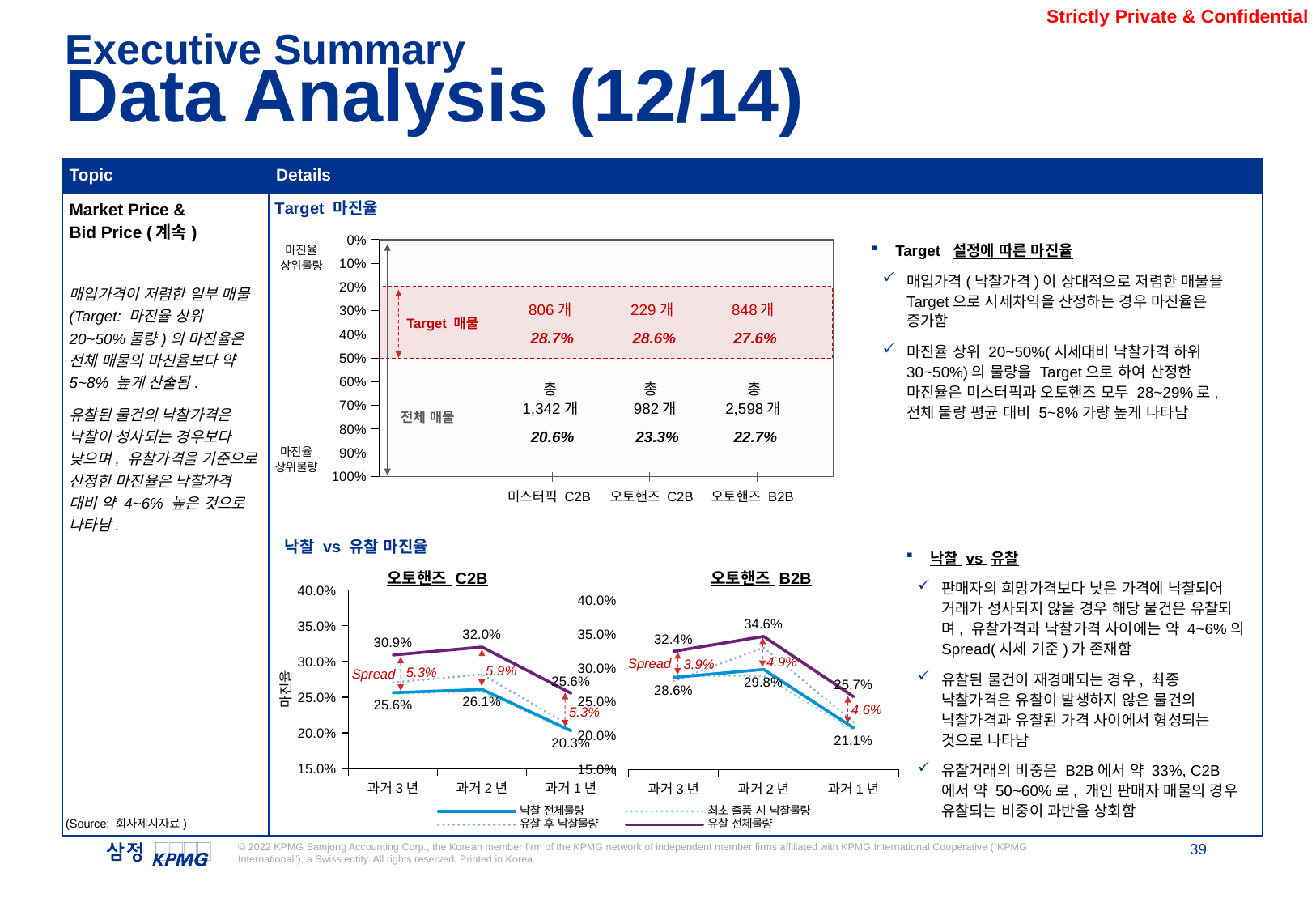

Executive Summary
Data Analysis (12/14)
| Topic | Details |
| --- | --- |
| Market Price & Bid Price (계속) 매입가격이 저렴한 일부 매물(Target: 마진율 상위 20~50%물량)의 마진율은 전체 매물의 마진율보다 약 5~8% 높게 산출됨. 유찰된 물건의 낙찰가격은 낙찰이 성사되는 경우보다 낮으며, 유찰가격을 기준으로 산정한 마진율은 낙찰가격 대비 약 4~6% 높은 것으로 나타남. |  |

### Chart: Target 마진율

| Category | 미스터픽 C2B |
|---|---|
|  | 0.12029416383930505 |
마진율
Target  설정에 따른 마진율
매입가격(낙찰가격)이 상대적으로 저렴한 매물을 Target으로 시세차익을 산정하는 경우 마진율은 증가함
마진율 상위 20~50%(시세대비 낙찰가격 하위 30~50%)의 물량을 Target으로 하여 산정한 마진율은 미스터픽과 오토핸즈 모두 28~29%로, 전체 물량 평균 대비 5~8%가량 높게 나타남
상위물량
806개
28.7%
229개
28.6%
848개
27.6%
Target 매물
총
총
총
1,342개
20.6%
982개
23.3%
2,598개
22.7%
전체 매물
마진율
상위물량
미스터픽 C2B
오토핸즈 C2B
오토핸즈 B2B
낙찰 vs 유찰 마진율
낙찰 vs 유찰
판매자의 희망가격보다 낮은 가격에 낙찰되어 거래가 성사되지 않을 경우 해당 물건은 유찰되며, 유찰가격과 낙찰가격 사이에는 약 4~6%의 Spread(시세 기준)가 존재함
유찰된 물건이 재경매되는 경우, 최종 낙찰가격은 유찰이 발생하지 않은 물건의 낙찰가격과 유찰된 가격 사이에서 형성되는 것으로 나타남
유찰거래의 비중은 B2B에서 약 33%, C2B에서 약 50~60%로, 개인 판매자 매물의 경우 유찰되는 비중이 과반을 상회함

오토핸즈 C2B
오토핸즈 B2B

### Chart

| Category | 낙찰 전체물량 | 최초 출품 시 낙찰물량 | 유찰 후 낙찰물량 | 유찰 전체물량 |
|---|---|---|---|---|
| 과거3년 | 0.2858346861094586 | 0.28808972913398767 | 0.2803310247127507 | 0.3243563125967346 |
| 과거2년 | 0.2975755523930564 | 0.2881548169367494 | 0.32993486531776733 | 0.346404977255127 |
| 과거1년 | 0.21117835412435432 | 0.20702826216911957 | 0.21987801212677133 | 0.25747577893656026 |

### Chart

| Category | 낙찰 전체물량 | 최초 출품 시 낙찰물량 | 유찰 후 낙찰물량 | 유찰 전체물량 |
|---|---|---|---|---|
| 과거3년 | 0.2564234046454049 | 0.25506803205357814 | 0.27054551261830945 | 0.3092045264920596 |
| 과거2년 | 0.26099043525893684 | 0.25851206476826893 | 0.2819439312254928 | 0.32035380934426666 |
| 과거1년 | 0.20306926956099136 | 0.20130980241179075 | 0.2093530808081365 | 0.2556380856727798 |
4.9%
Spread
3.9%
5.9%
5.3%
Spread
4.6%
5.3%
(Source: 회사제시자료)